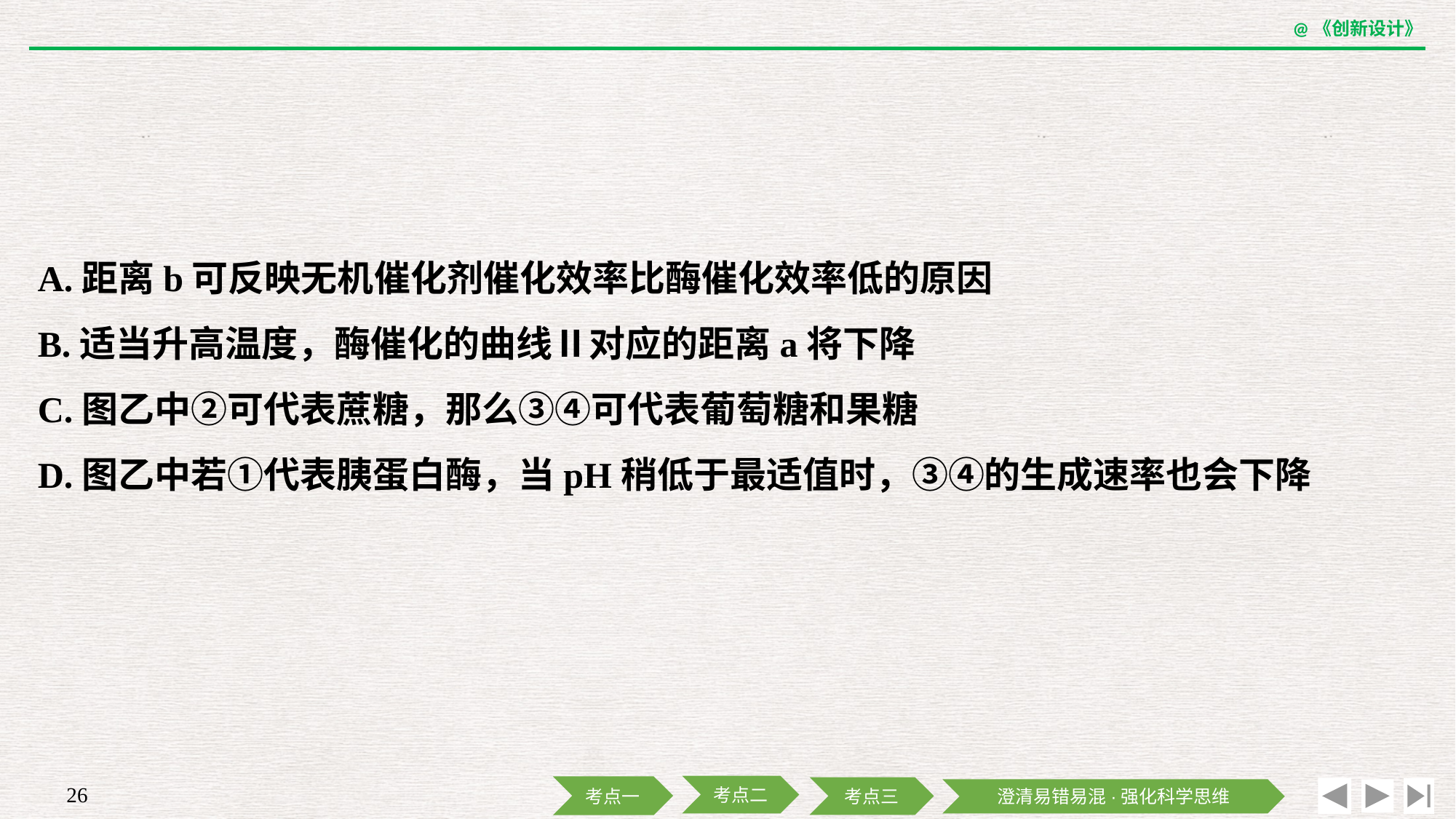

A.距离b可反映无机催化剂催化效率比酶催化效率低的原因
B.适当升高温度，酶催化的曲线Ⅱ对应的距离a将下降
C.图乙中②可代表蔗糖，那么③④可代表葡萄糖和果糖
D.图乙中若①代表胰蛋白酶，当pH稍低于最适值时，③④的生成速率也会下降